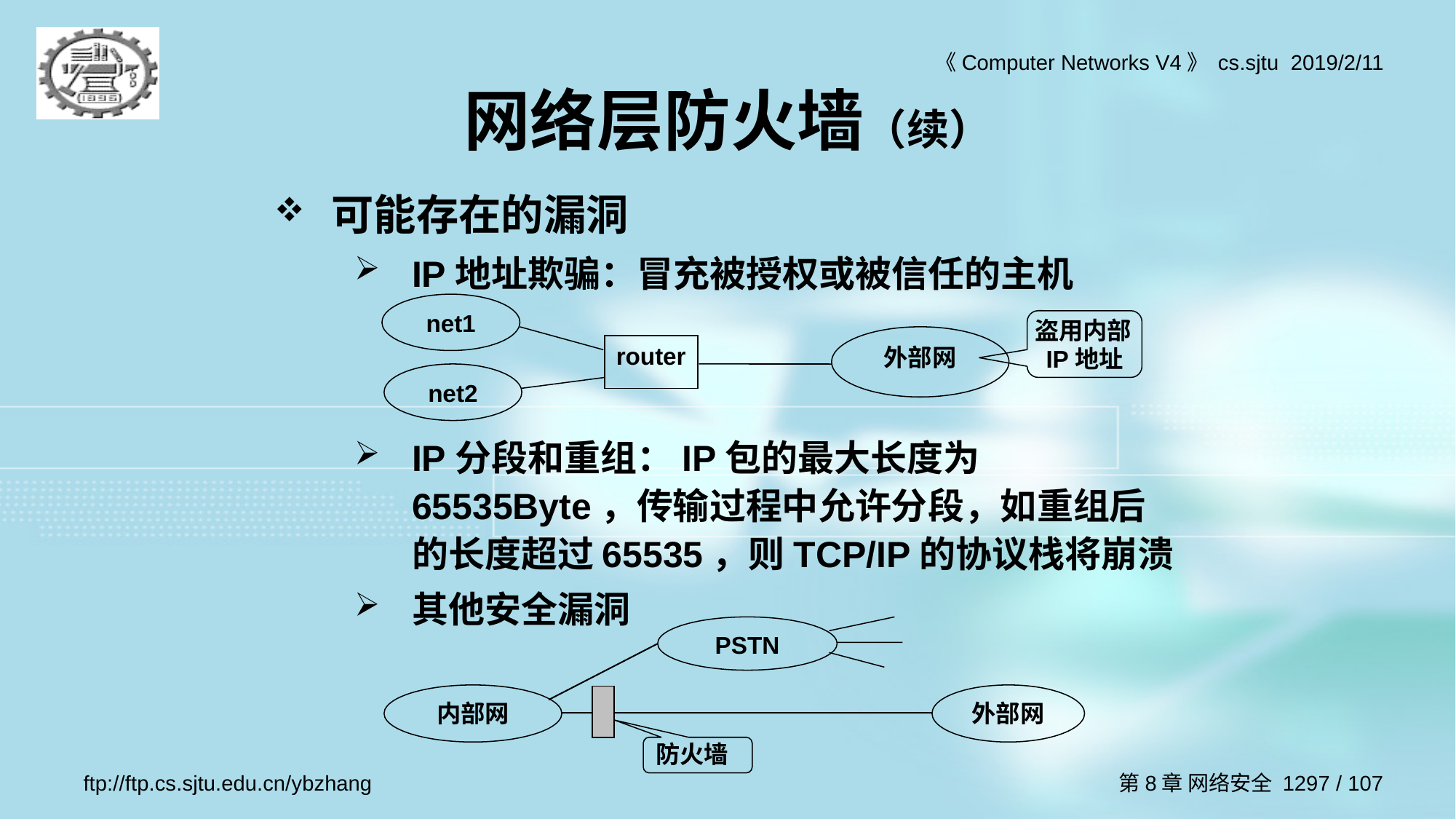

# 网络层防火墙（续）
可能存在的漏洞
IP地址欺骗：冒充被授权或被信任的主机

IP分段和重组：IP包的最大长度为65535Byte，传输过程中允许分段，如重组后的长度超过65535，则TCP/IP的协议栈将崩溃
其他安全漏洞
net1
盗用内部IP地址

外部网
router
net2

PSTN

内部网
外部网

防火墙